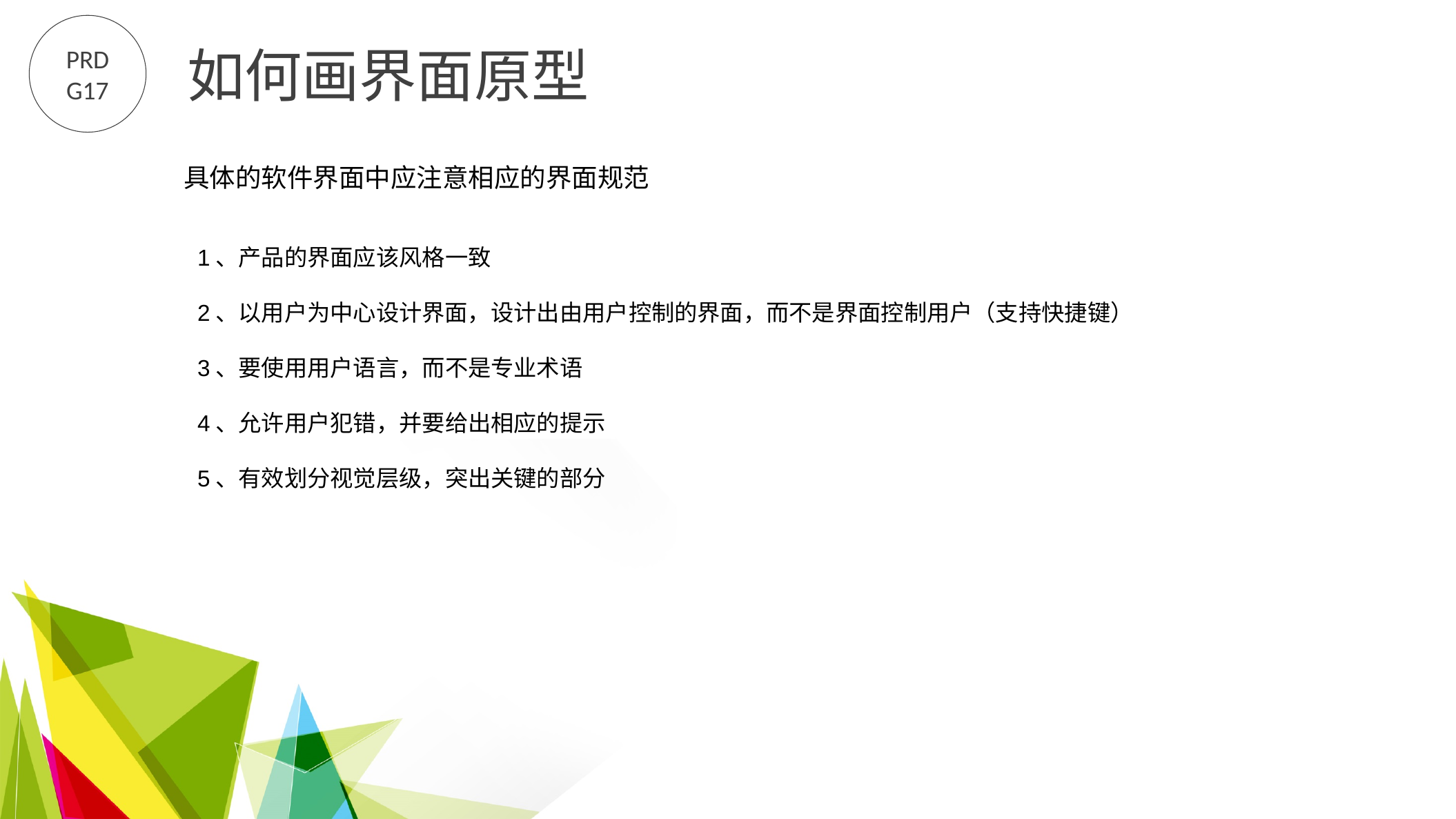

PRD
G17
如何画界面原型
具体的软件界面中应注意相应的界面规范
1、产品的界面应该风格一致

2、以用户为中心设计界面，设计出由用户控制的界面，而不是界面控制用户（支持快捷键）

3、要使用用户语言，而不是专业术语

4、允许用户犯错，并要给出相应的提示

5、有效划分视觉层级，突出关键的部分